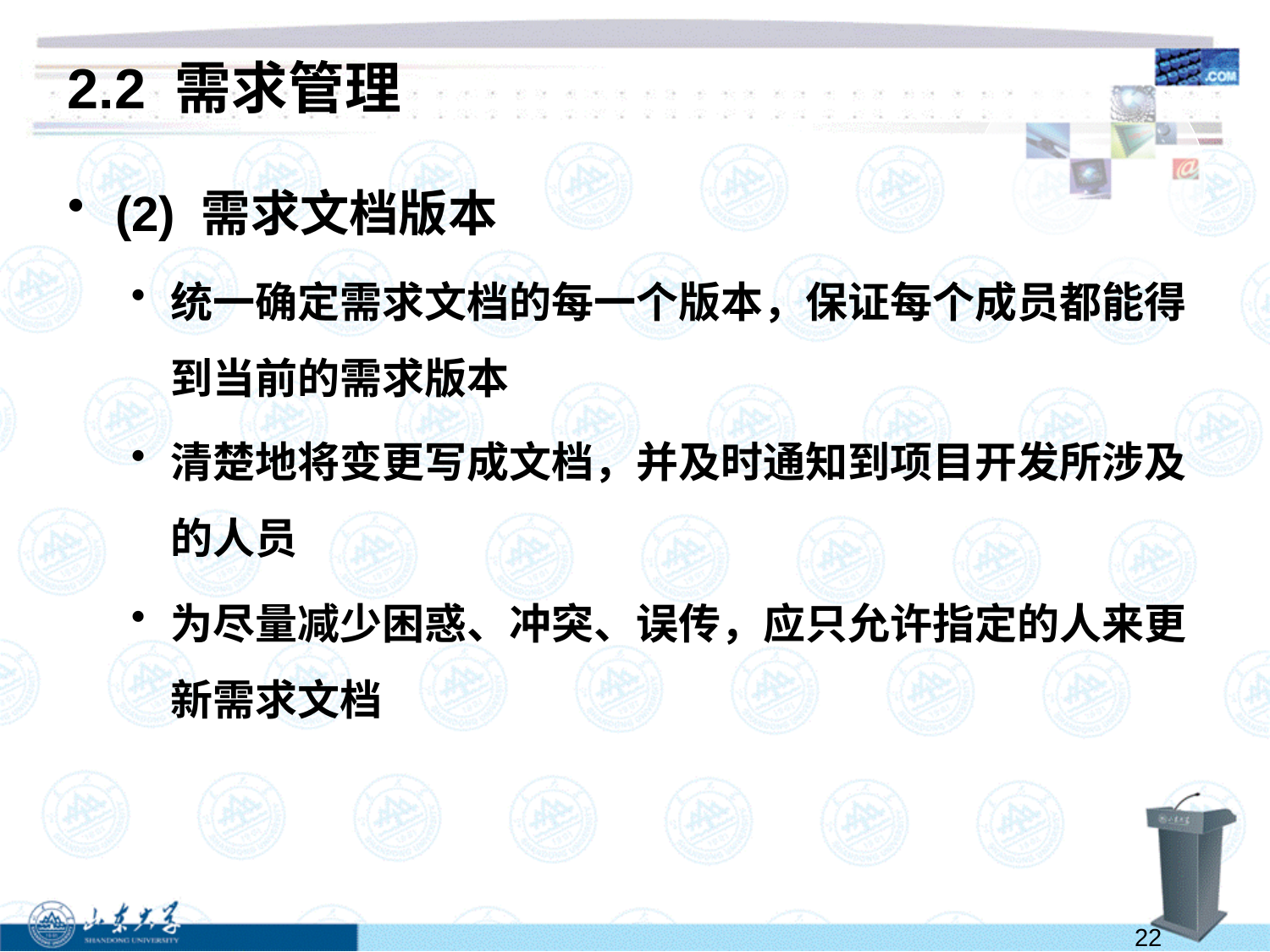

# 2.2 需求管理
(2) 需求文档版本
统一确定需求文档的每一个版本，保证每个成员都能得到当前的需求版本
清楚地将变更写成文档，并及时通知到项目开发所涉及的人员
为尽量减少困惑、冲突、误传，应只允许指定的人来更新需求文档
22